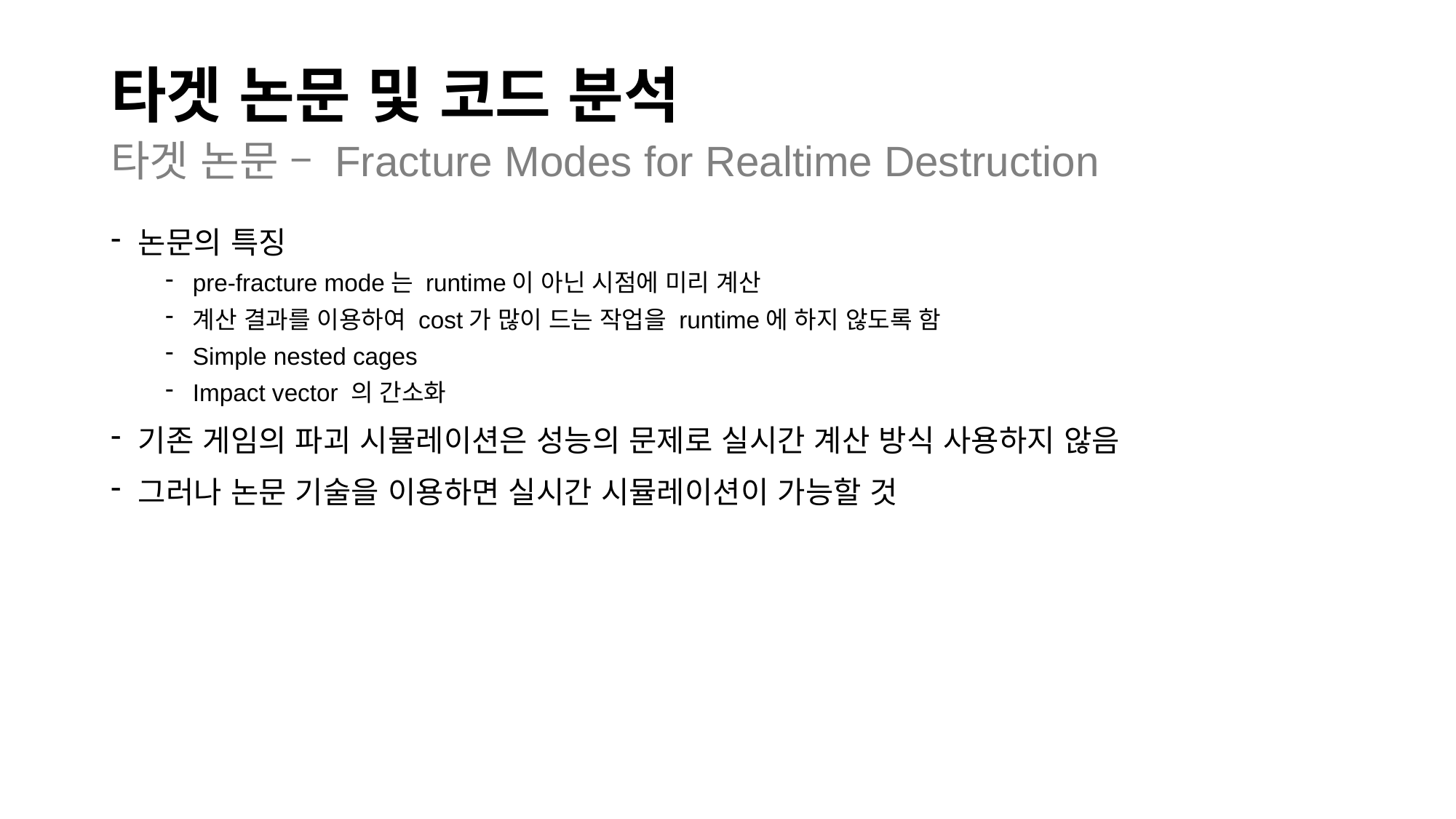

# 타겟 논문 및 코드 분석
타겟 논문 – Fracture Modes for Realtime Destruction
논문의 특징
pre-fracture mode는 runtime이 아닌 시점에 미리 계산
계산 결과를 이용하여 cost가 많이 드는 작업을 runtime에 하지 않도록 함
Simple nested cages
Impact vector 의 간소화
기존 게임의 파괴 시뮬레이션은 성능의 문제로 실시간 계산 방식 사용하지 않음
그러나 논문 기술을 이용하면 실시간 시뮬레이션이 가능할 것